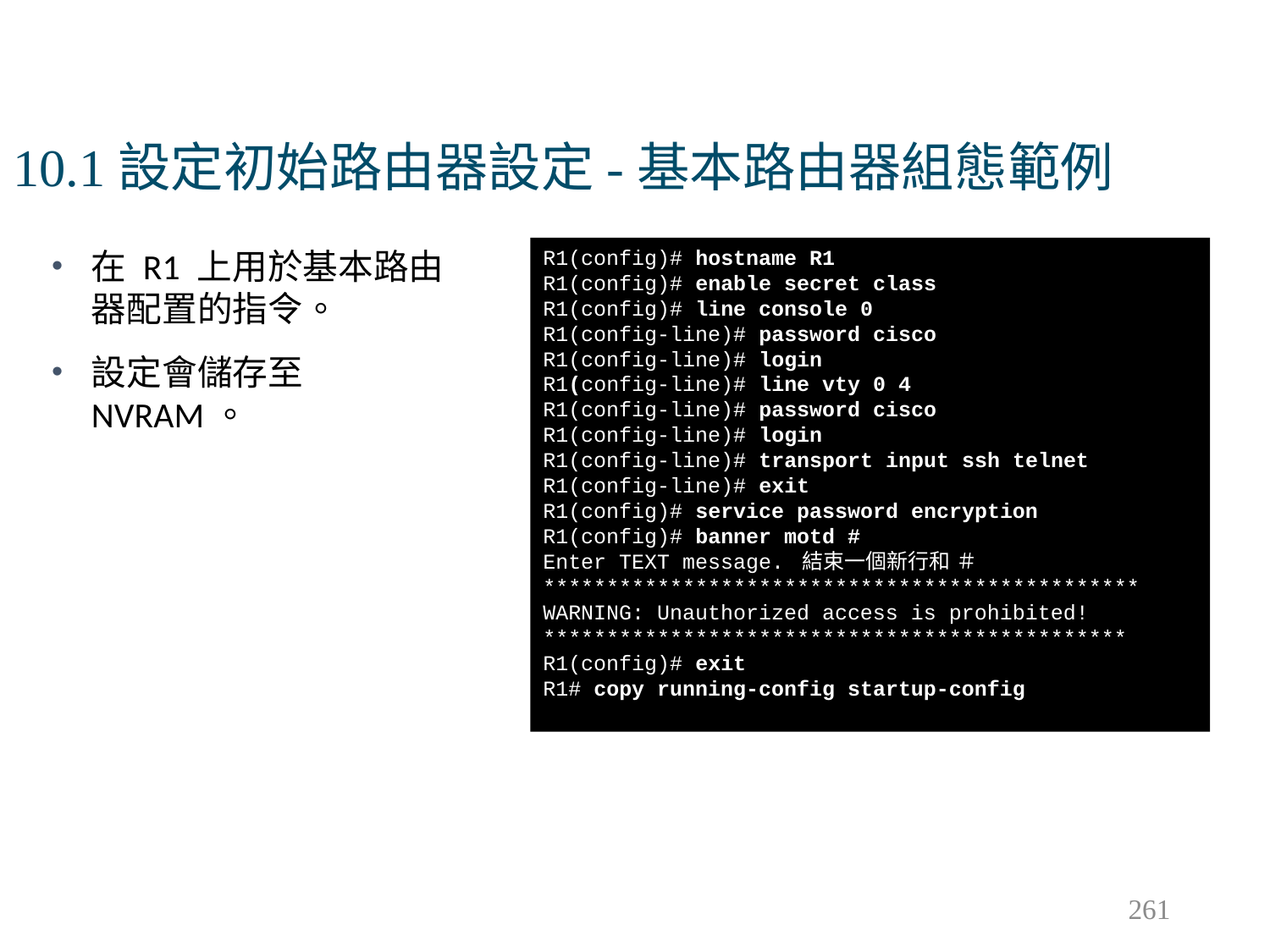

# 10.1設定初始路由器設定-基本路由器組態範例
在 R1 上用於基本路由器配置的指令。
設定會儲存至 NVRAM。
R1(config)# hostname R1
R1(config)# enable secret class
R1(config)# line console 0
R1(config-line)# password cisco
R1(config-line)# login
R1(config-line)# line vty 0 4
R1(config-line)# password cisco
R1(config-line)# login
R1(config-line)# transport input ssh telnet
R1(config-line)# exit
R1(config)# service password encryption
R1(config)# banner motd #
Enter TEXT message. 結束一個新行和 ＃
***********************************************
WARNING: Unauthorized access is prohibited!
**********************************************
R1(config)# exit
R1# copy running-config startup-config

261